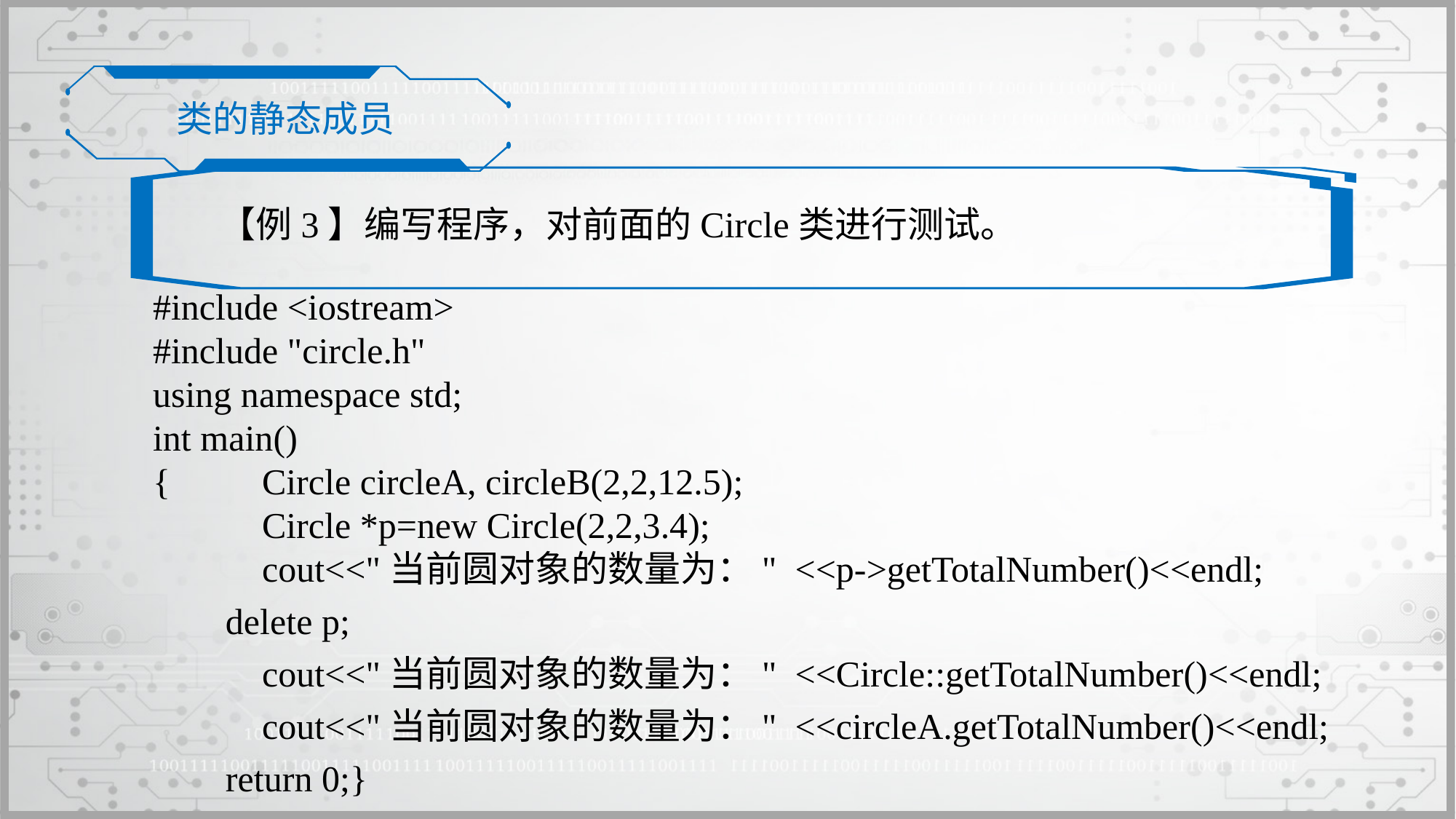

类的静态成员

【例3】编写程序，对前面的Circle类进行测试。

#include <iostream>
#include "circle.h"
using namespace std;
int main()
{	Circle circleA, circleB(2,2,12.5);
	Circle *p=new Circle(2,2,3.4);
	cout<<"当前圆对象的数量为："  <<p->getTotalNumber()<<endl;
        delete p;
	cout<<"当前圆对象的数量为："  <<Circle::getTotalNumber()<<endl;
	cout<<"当前圆对象的数量为："  <<circleA.getTotalNumber()<<endl;
        return 0;}